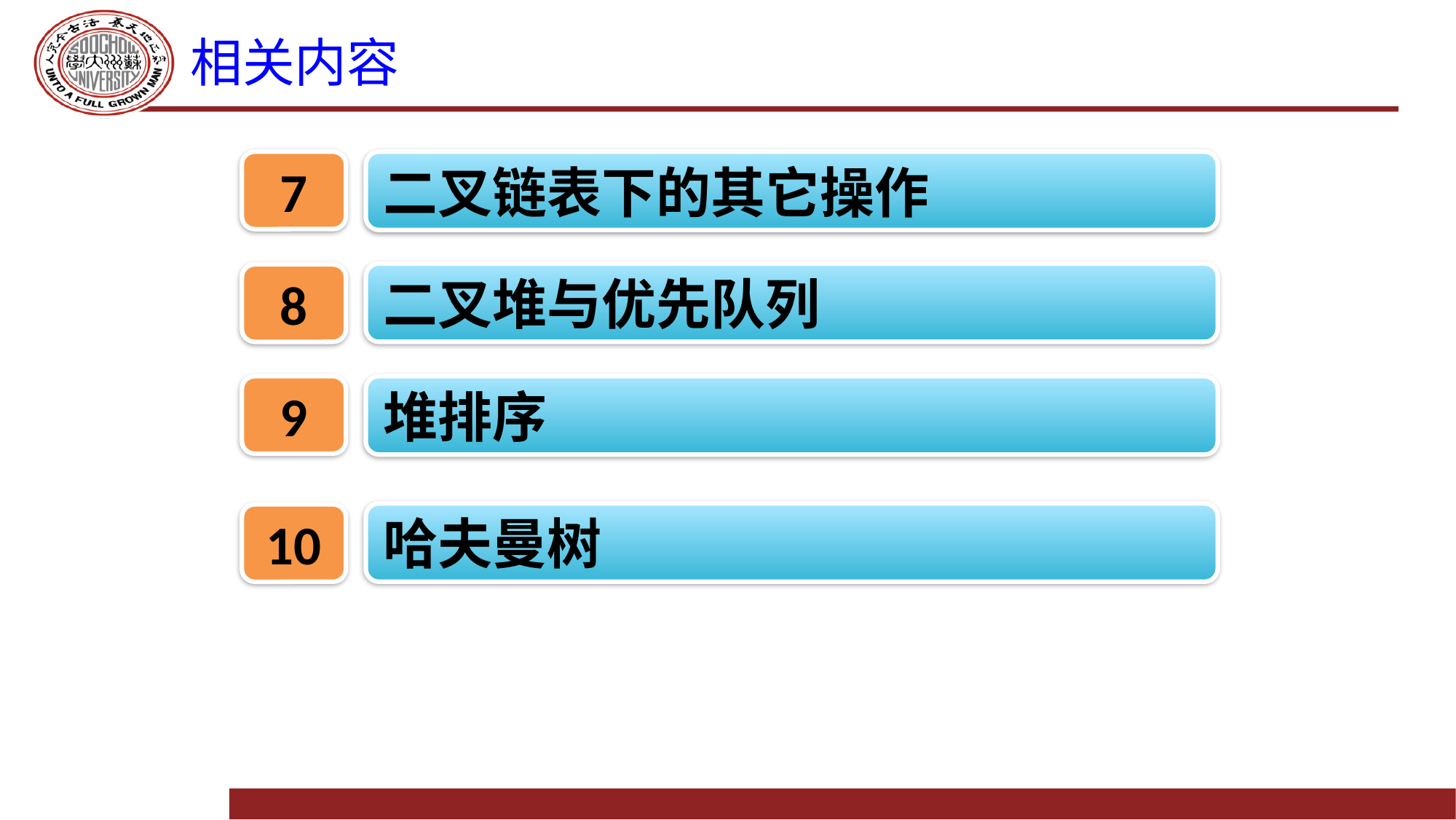

# 相关内容
7
二叉链表下的其它操作
二叉堆与优先队列
8
9
堆排序
哈夫曼树
10